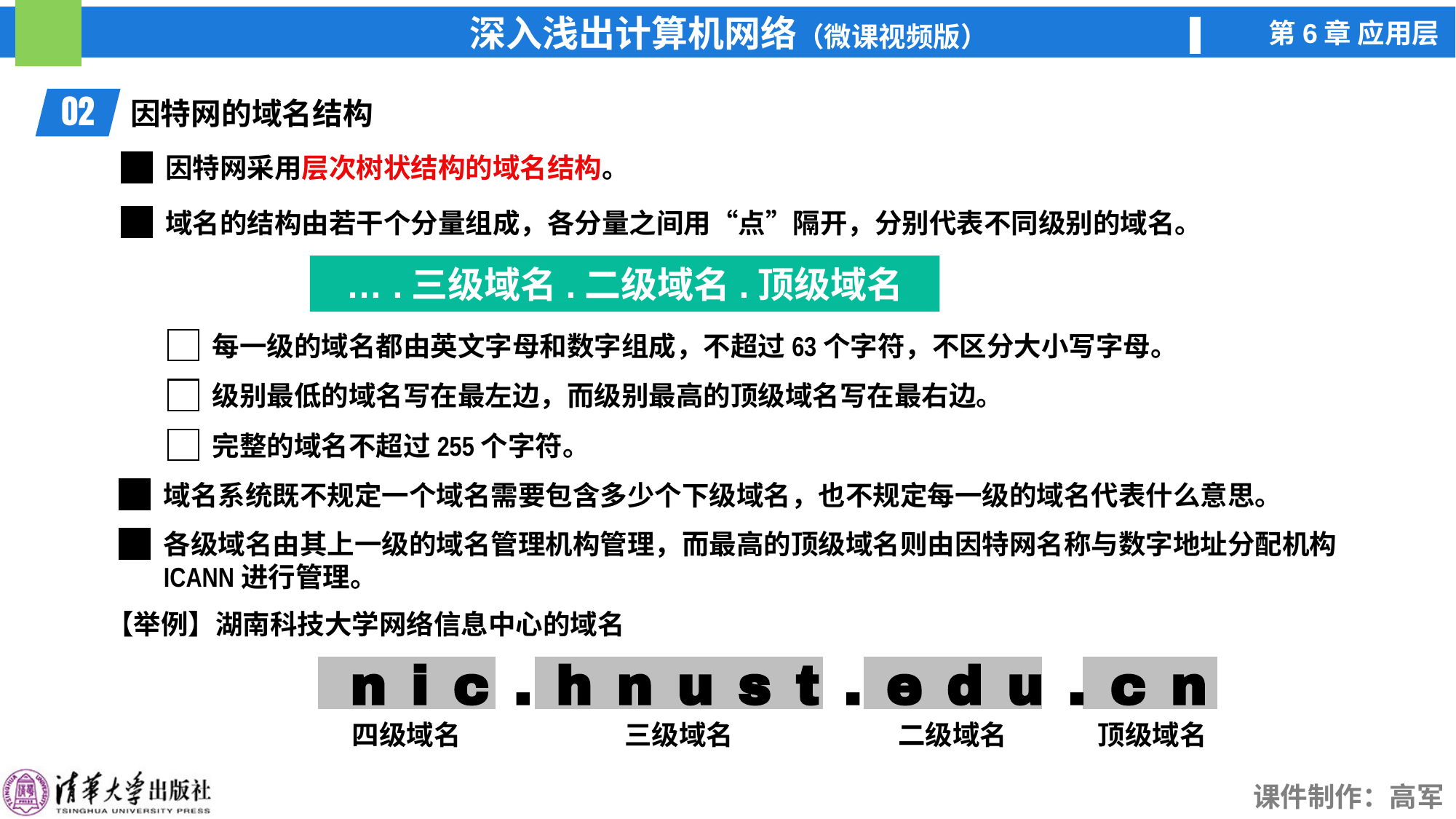

02
因特网的域名结构
因特网采用层次树状结构的域名结构。

域名的结构由若干个分量组成，各分量之间用“点”隔开，分别代表不同级别的域名。

… .三级域名.二级域名.顶级域名
每一级的域名都由英文字母和数字组成，不超过63个字符，不区分大小写字母。

级别最低的域名写在最左边，而级别最高的顶级域名写在最右边。

完整的域名不超过255个字符。

域名系统既不规定一个域名需要包含多少个下级域名，也不规定每一级的域名代表什么意思。

各级域名由其上一级的域名管理机构管理，而最高的顶级域名则由因特网名称与数字地址分配机构ICANN进行管理。

【举例】湖南科技大学网络信息中心的域名
nic.hnust.edu.cn

四级域名
三级域名
二级域名
顶级域名